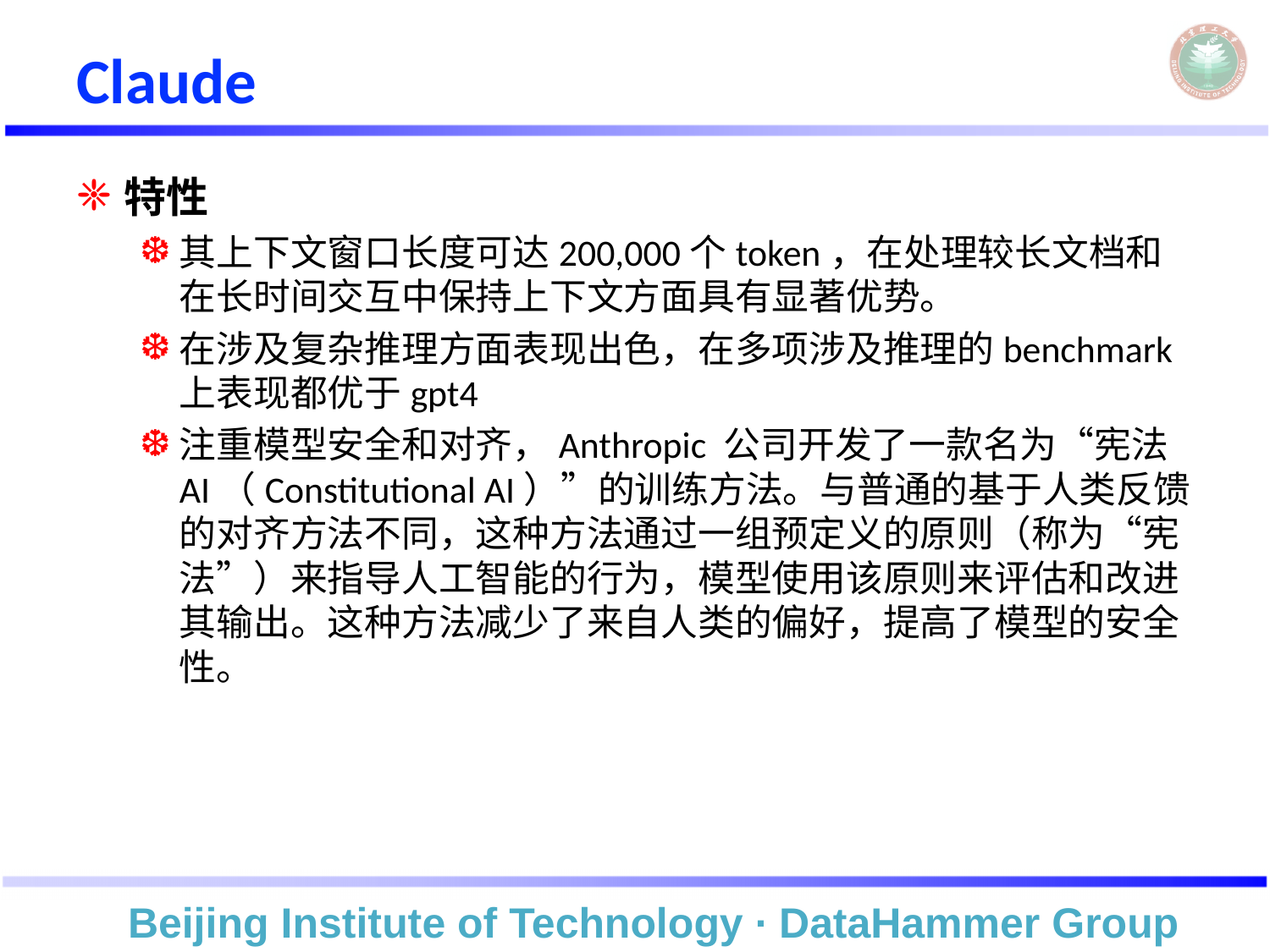

# Claude
特性
其上下文窗口长度可达200,000个token，在处理较长文档和在长时间交互中保持上下文方面具有显著优势。
在涉及复杂推理方面表现出色，在多项涉及推理的benchmark上表现都优于gpt4
注重模型安全和对齐，Anthropic 公司开发了一款名为“宪法AI（Constitutional AI）”的训练方法。与普通的基于人类反馈的对齐方法不同，这种方法通过一组预定义的原则（称为“宪法”）来指导人工智能的行为，模型使用该原则来评估和改进其输出。这种方法减少了来自人类的偏好，提高了模型的安全性。